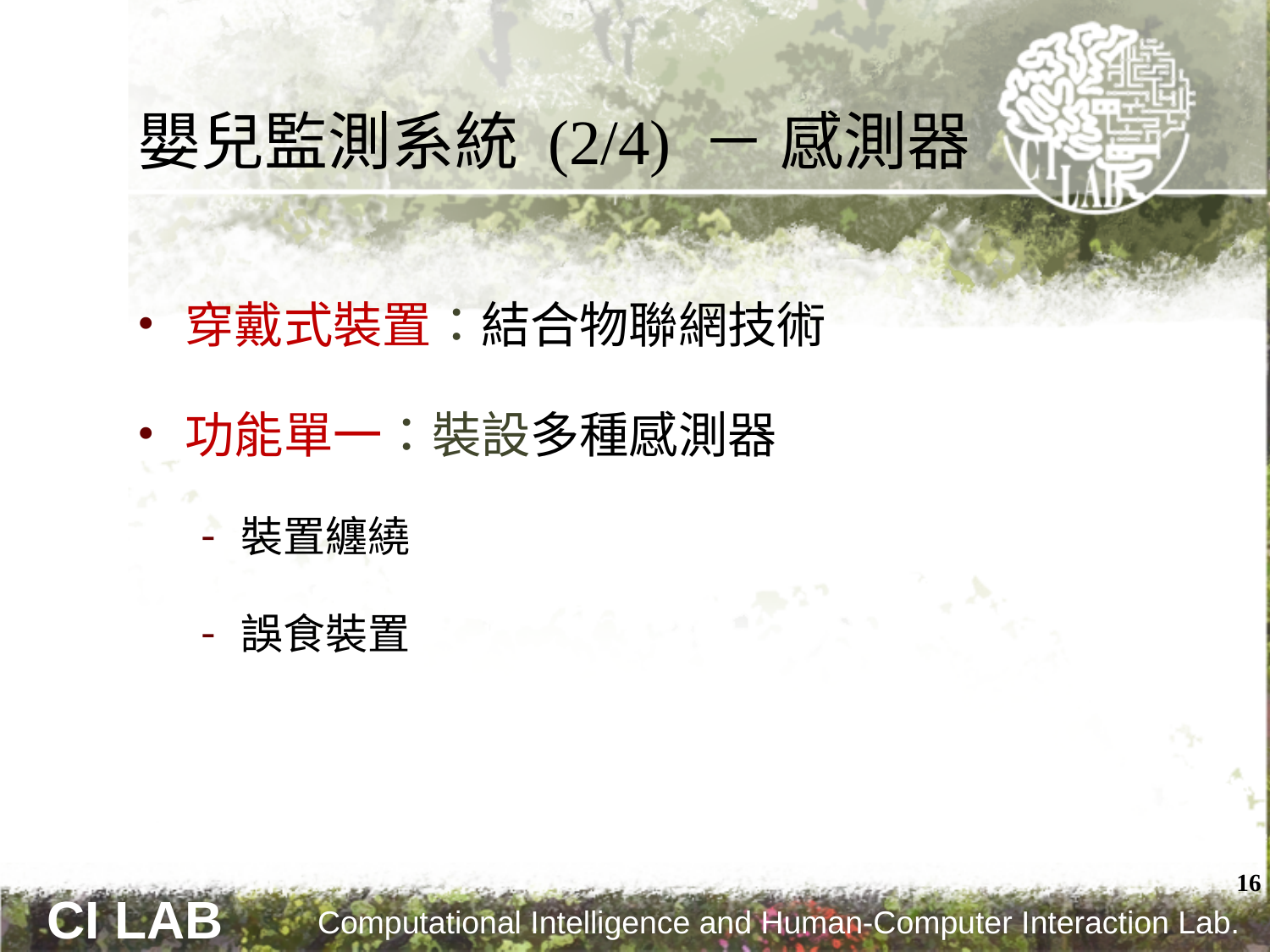

# 嬰兒監測系統 (2/4) － 感測器
穿戴式裝置：結合物聯網技術
功能單一：裝設多種感測器
裝置纏繞
誤食裝置
16